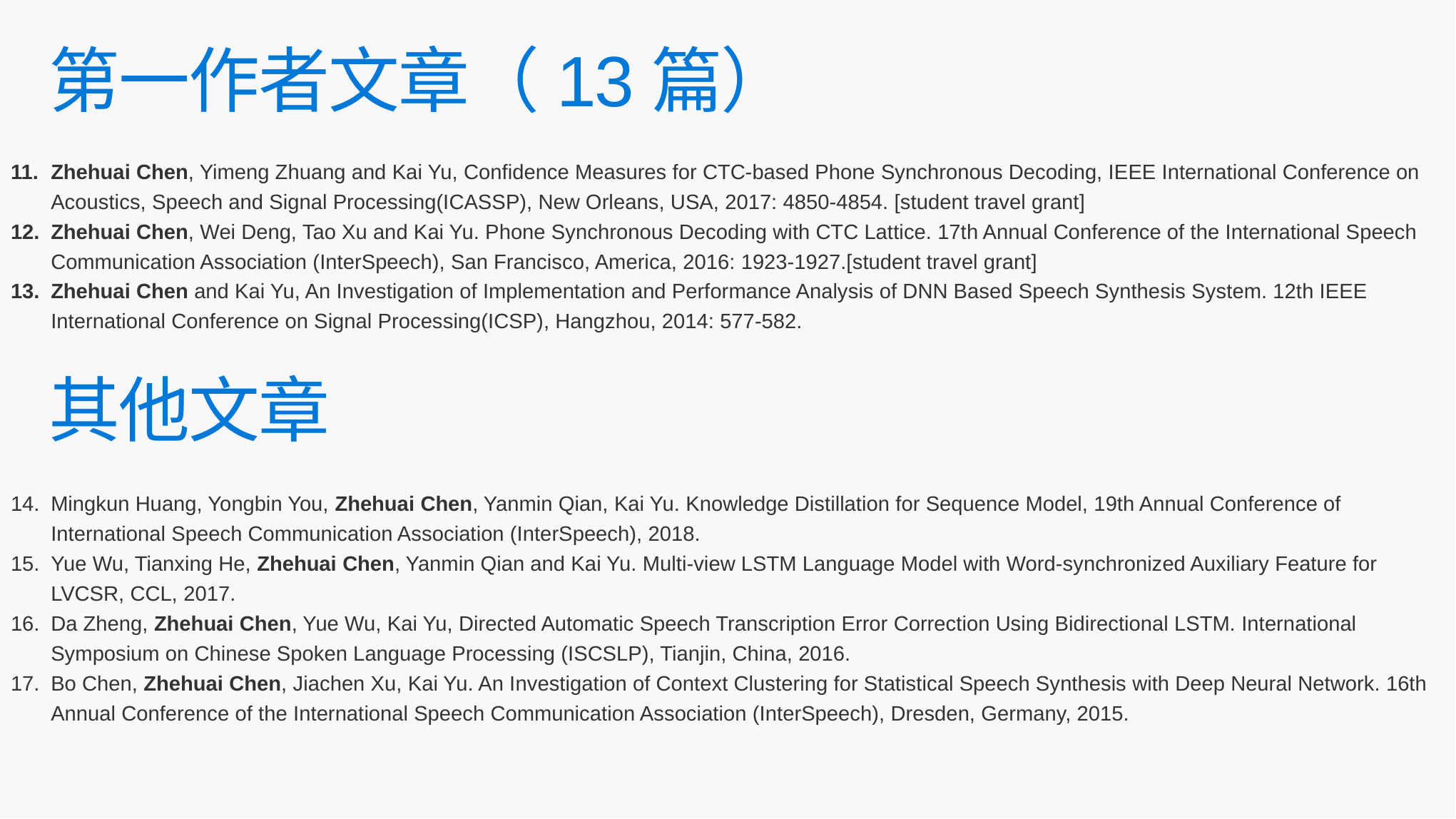

# 第一作者文章（13篇）
Zhehuai Chen, Yimeng Zhuang and Kai Yu, Confidence Measures for CTC-based Phone Synchronous Decoding, IEEE International Conference on Acoustics, Speech and Signal Processing(ICASSP), New Orleans, USA, 2017: 4850-4854. [student travel grant]
Zhehuai Chen, Wei Deng, Tao Xu and Kai Yu. Phone Synchronous Decoding with CTC Lattice. 17th Annual Conference of the International Speech Communication Association (InterSpeech), San Francisco, America, 2016: 1923-1927.[student travel grant]
Zhehuai Chen and Kai Yu, An Investigation of Implementation and Performance Analysis of DNN Based Speech Synthesis System. 12th IEEE International Conference on Signal Processing(ICSP), Hangzhou, 2014: 577-582.
其他文章
Mingkun Huang, Yongbin You, Zhehuai Chen, Yanmin Qian, Kai Yu. Knowledge Distillation for Sequence Model, 19th Annual Conference of International Speech Communication Association (InterSpeech), 2018.
Yue Wu, Tianxing He, Zhehuai Chen, Yanmin Qian and Kai Yu. Multi-view LSTM Language Model with Word-synchronized Auxiliary Feature for LVCSR, CCL, 2017.
Da Zheng, Zhehuai Chen, Yue Wu, Kai Yu, Directed Automatic Speech Transcription Error Correction Using Bidirectional LSTM. International Symposium on Chinese Spoken Language Processing (ISCSLP), Tianjin, China, 2016.
Bo Chen, Zhehuai Chen, Jiachen Xu, Kai Yu. An Investigation of Context Clustering for Statistical Speech Synthesis with Deep Neural Network. 16th Annual Conference of the International Speech Communication Association (InterSpeech), Dresden, Germany, 2015.